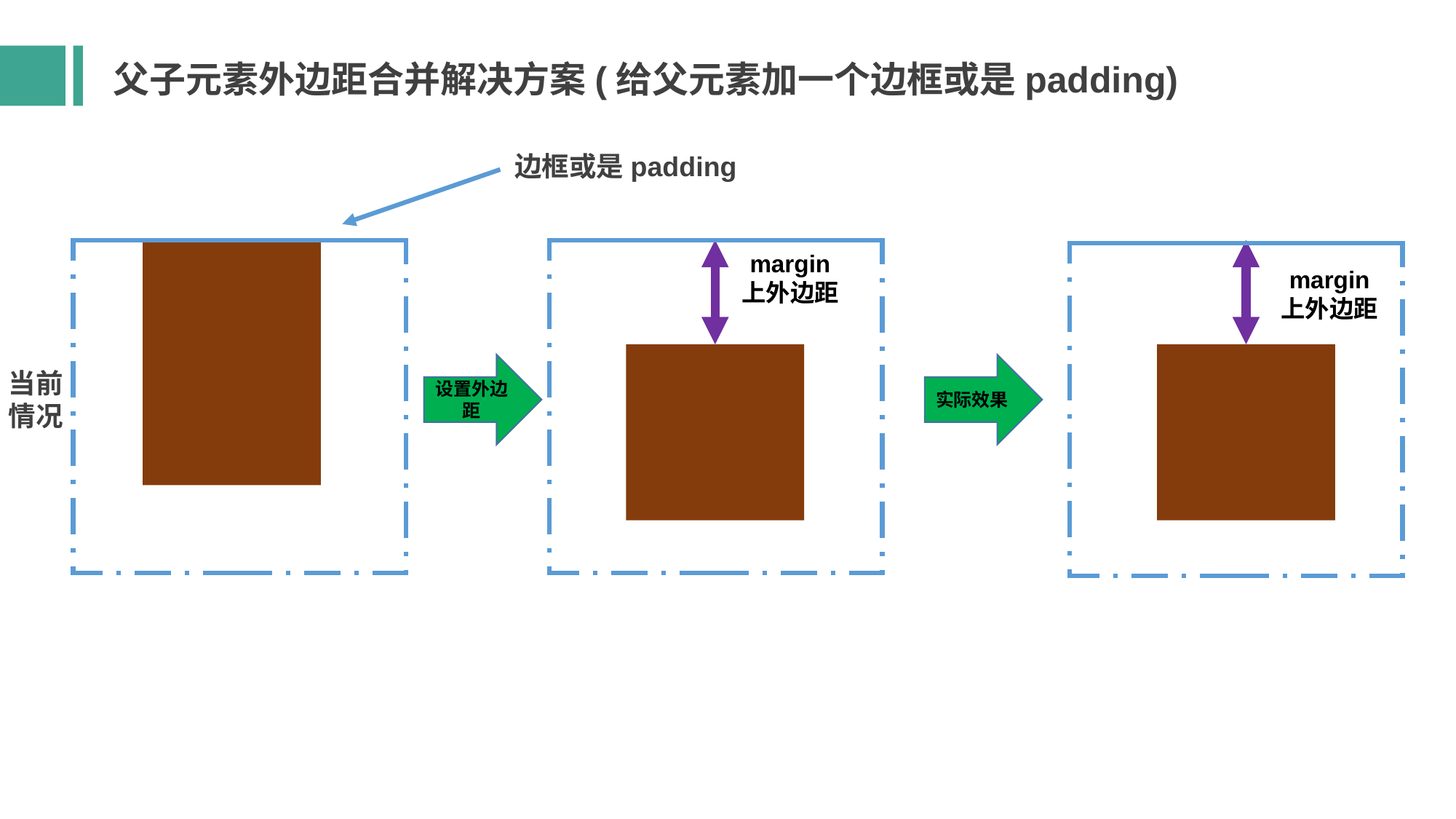

父子元素外边距合并解决方案(给父元素加一个边框或是padding)
边框或是padding

margin
上外边距

margin
上外边距

设置外边距
实际效果
当前情况